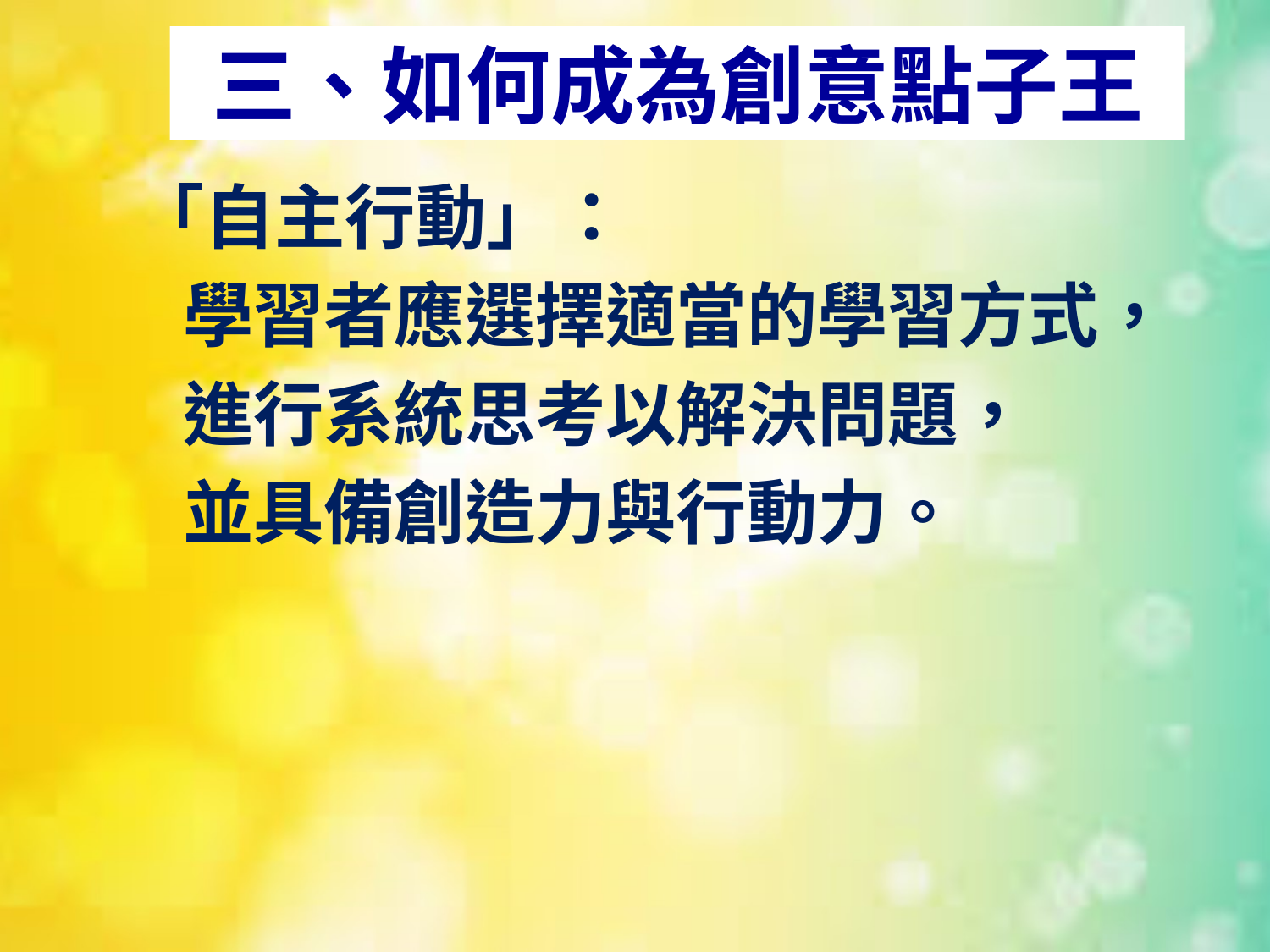

三、如何成為創意點子王
「自主行動」：
  學習者應選擇適當的學習方式，
  進行系統思考以解決問題，
  並具備創造力與行動力。